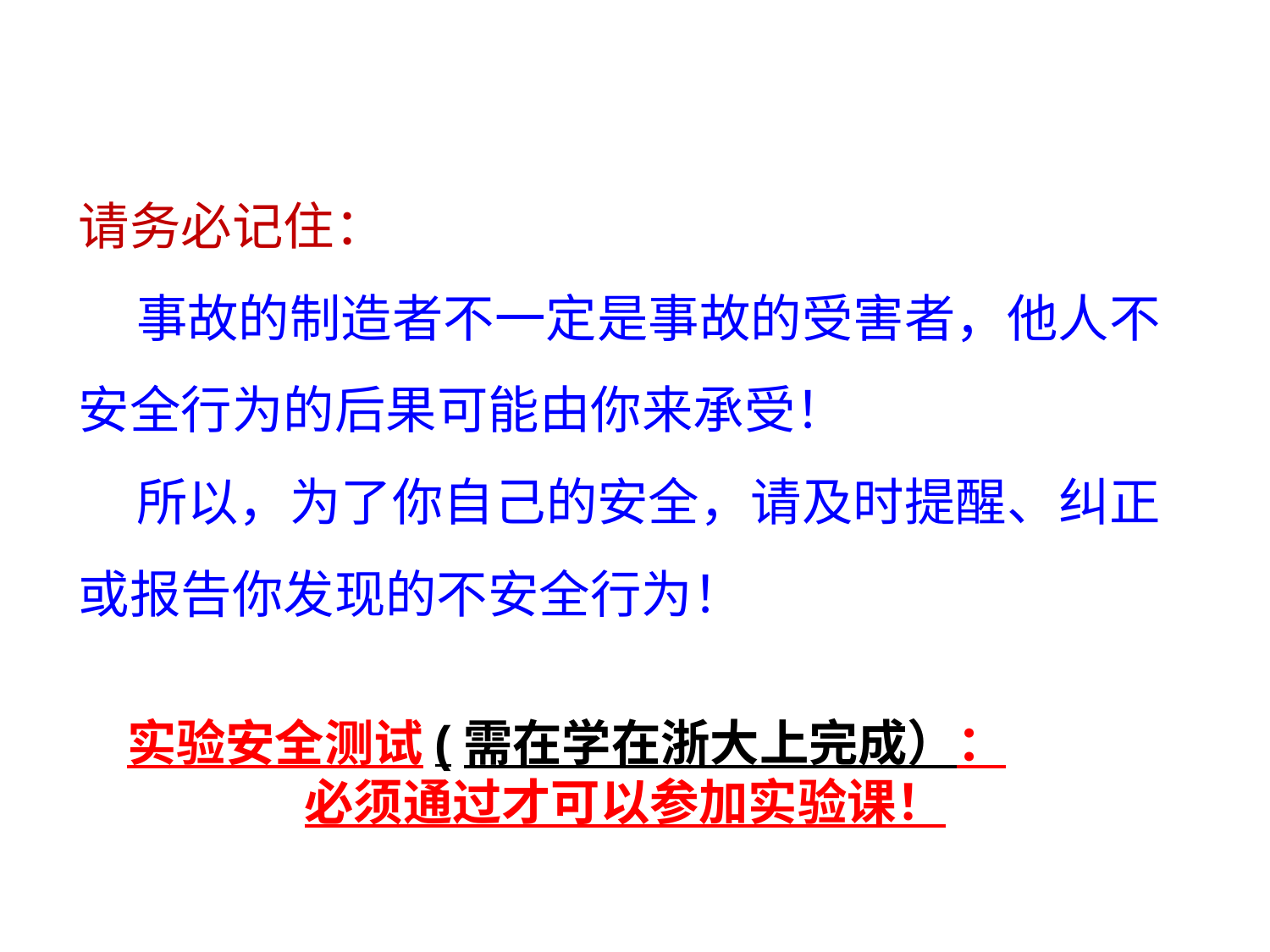

请务必记住：
    事故的制造者不一定是事故的受害者，他人不安全行为的后果可能由你来承受！
    所以，为了你自己的安全，请及时提醒、纠正或报告你发现的不安全行为！
实验安全测试(需在学在浙大上完成）：
必须通过才可以参加实验课！